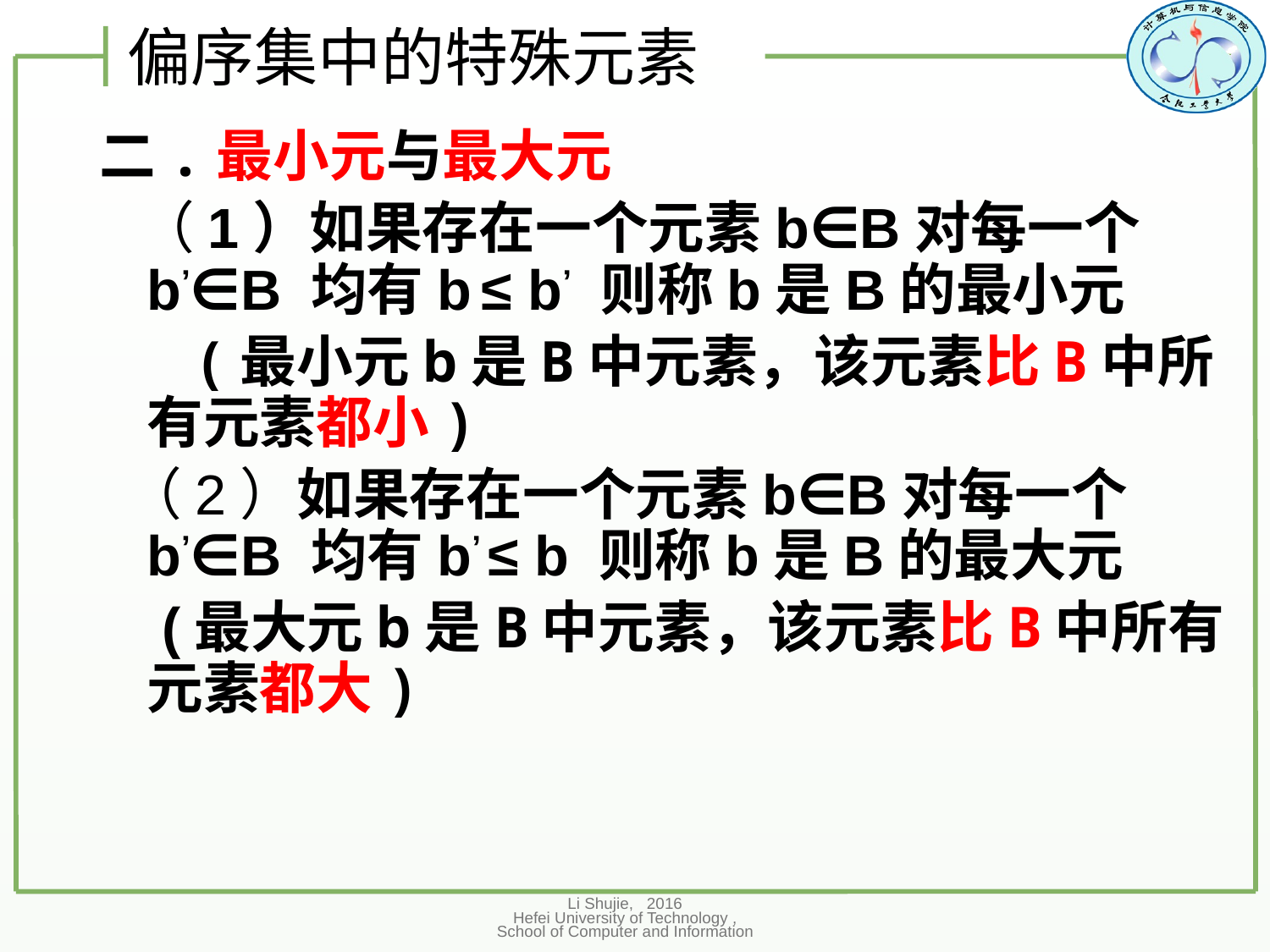

88
偏序集中的特殊元素
二.最小元与最大元
  （1）如果存在一个元素b∈B对每一个b’∈B 均有b ≤ b’ 则称b是B的最小元
      (最小元b是B中元素，该元素比B中所有元素都小)
 （2）如果存在一个元素b∈B对每一个b’∈B 均有b’ ≤ b 则称b是B的最大元
    (最大元b是B中元素，该元素比B中所有元素都大)